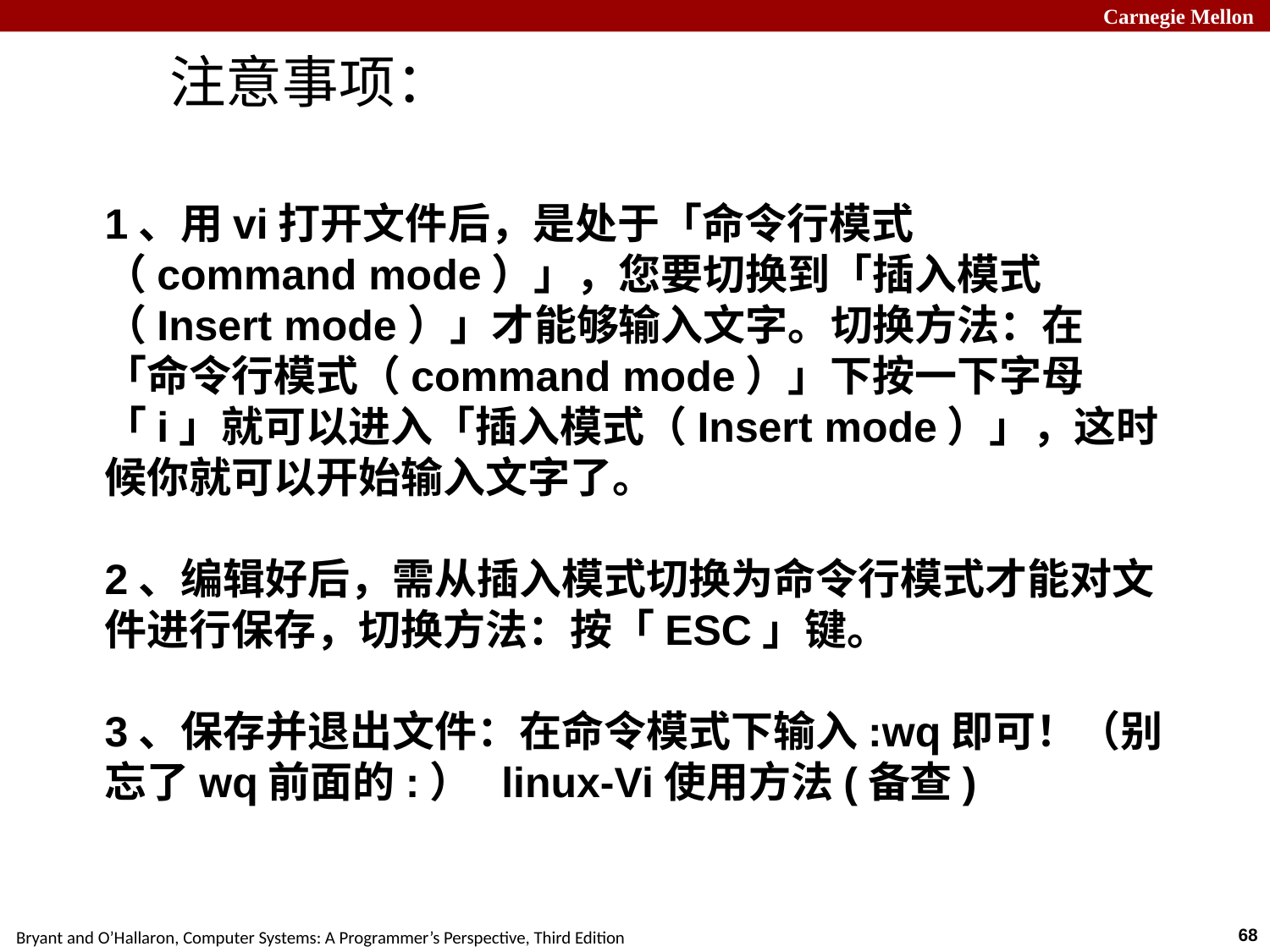

注意事项：
1、用vi打开文件后，是处于「命令行模式（command mode）」，您要切换到「插入模式（Insert mode）」才能够输入文字。切换方法：在「命令行模式（command mode）」下按一下字母「i」就可以进入「插入模式（Insert mode）」，这时候你就可以开始输入文字了。
2、编辑好后，需从插入模式切换为命令行模式才能对文件进行保存，切换方法：按「ESC」键。
3、保存并退出文件：在命令模式下输入:wq即可！（别忘了wq前面的:）  linux-Vi使用方法(备查)